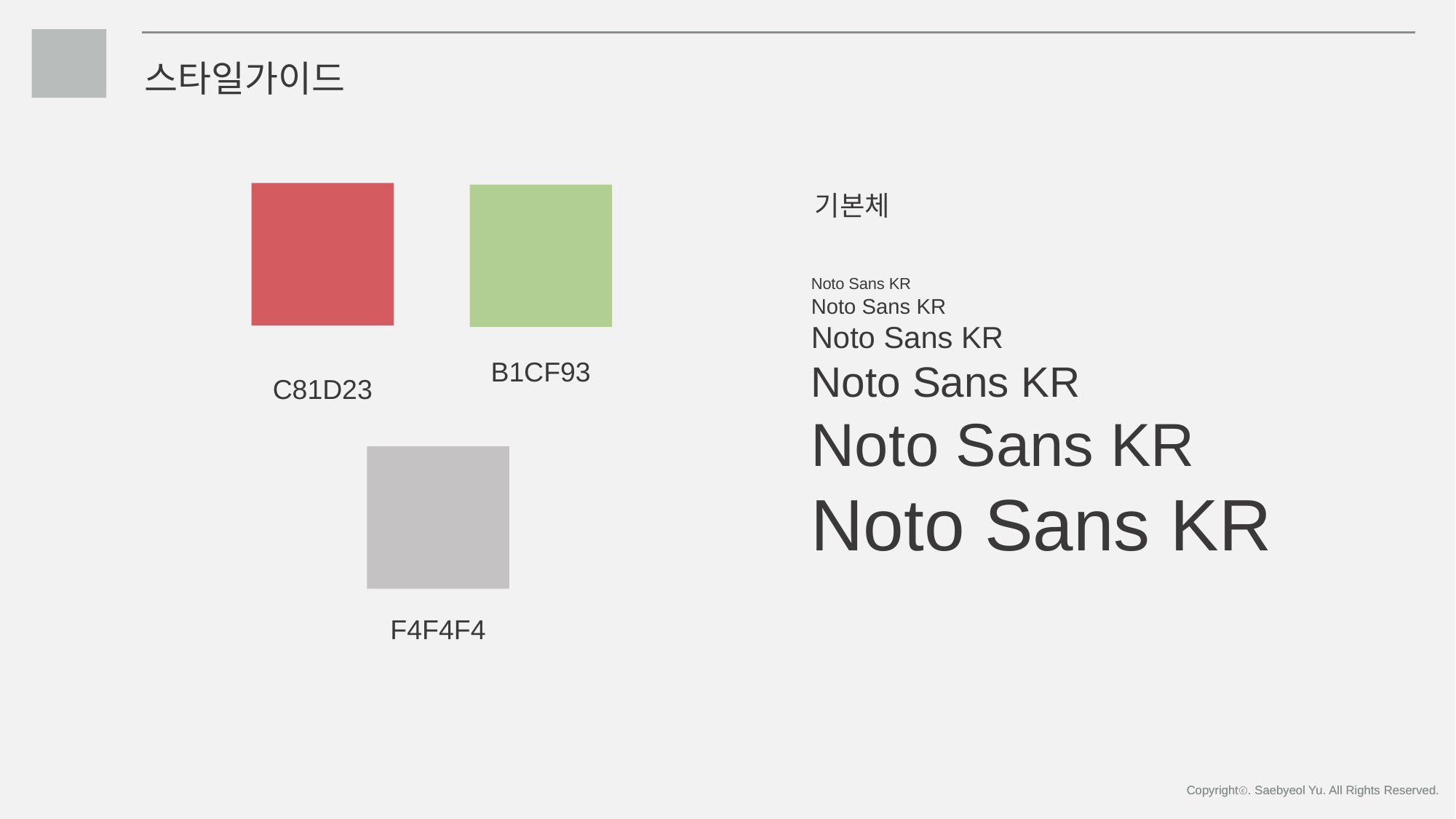

스타일가이드

기본체

Noto Sans KR
Noto Sans KR
Noto Sans KR
Noto Sans KR
Noto Sans KR
Noto Sans KR

B1CF93

C81D23

F4F4F4
Copyrightⓒ. Saebyeol Yu. All Rights Reserved.